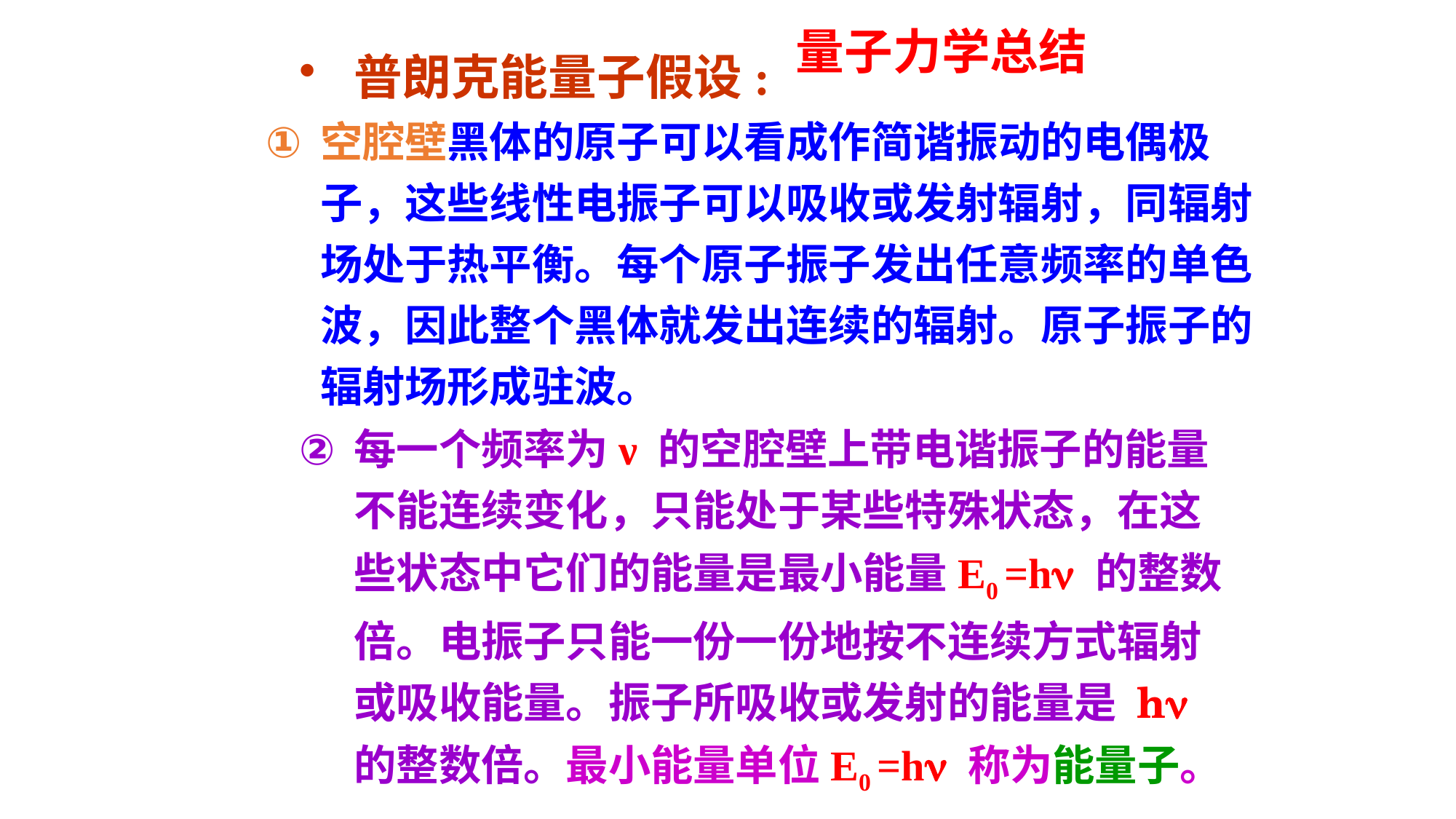

量子力学总结
普朗克能量子假设:
空腔壁黑体的原子可以看成作简谐振动的电偶极子，这些线性电振子可以吸收或发射辐射，同辐射场处于热平衡。每个原子振子发出任意频率的单色波，因此整个黑体就发出连续的辐射。原子振子的辐射场形成驻波。
每一个频率为ν 的空腔壁上带电谐振子的能量不能连续变化，只能处于某些特殊状态，在这些状态中它们的能量是最小能量E0 =hν 的整数倍。电振子只能一份一份地按不连续方式辐射或吸收能量。振子所吸收或发射的能量是 hν 的整数倍。最小能量单位E0 =hν 称为能量子。